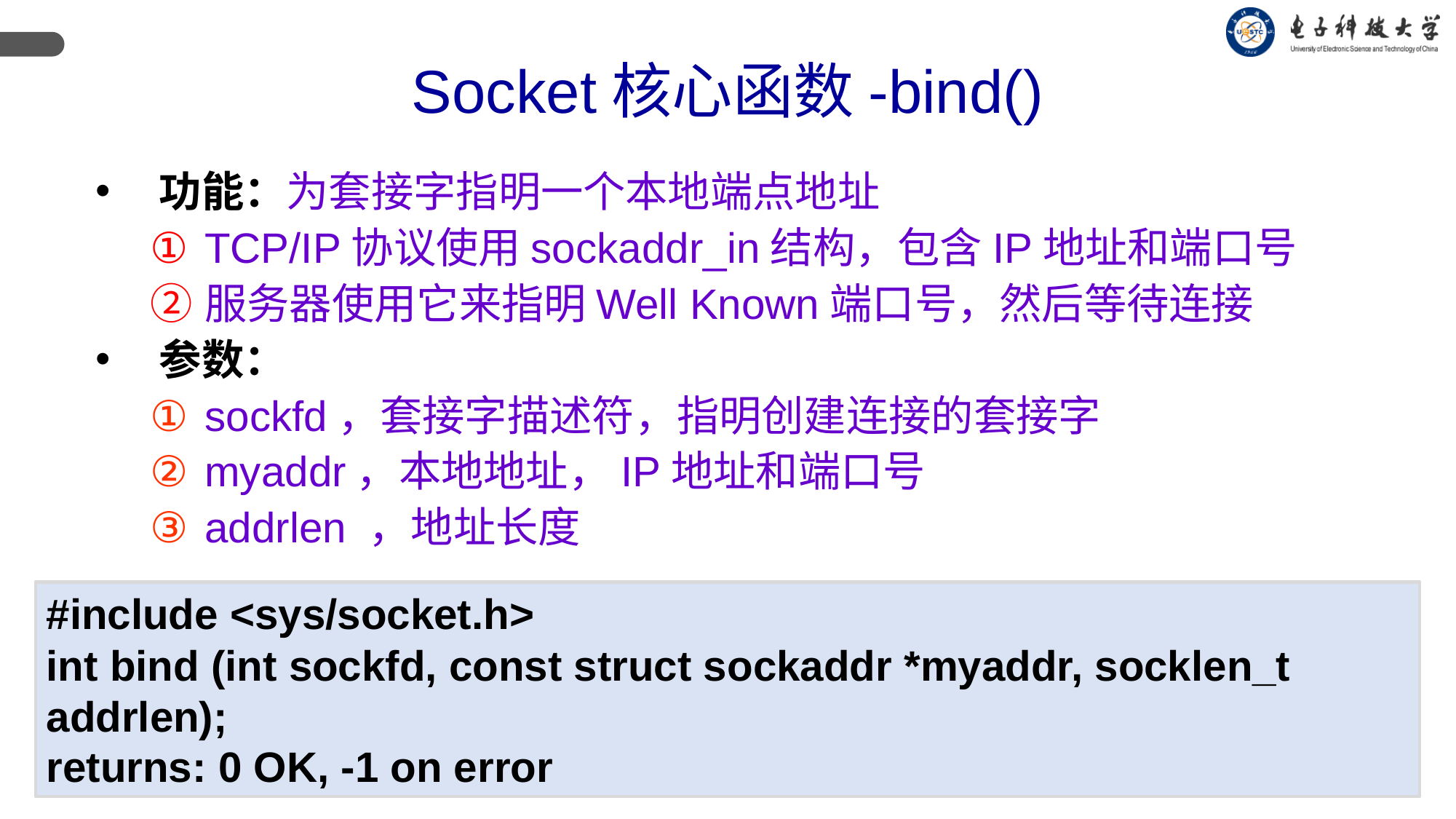

Socket核心函数-bind()
功能：为套接字指明一个本地端点地址
TCP/IP协议使用sockaddr_in结构，包含IP地址和端口号
服务器使用它来指明Well Known端口号，然后等待连接
参数：
sockfd，套接字描述符，指明创建连接的套接字
myaddr，本地地址，IP地址和端口号
addrlen ，地址长度

#include <sys/socket.h>
int bind (int sockfd, const struct sockaddr *myaddr, socklen_t addrlen);
returns: 0 OK, -1 on error